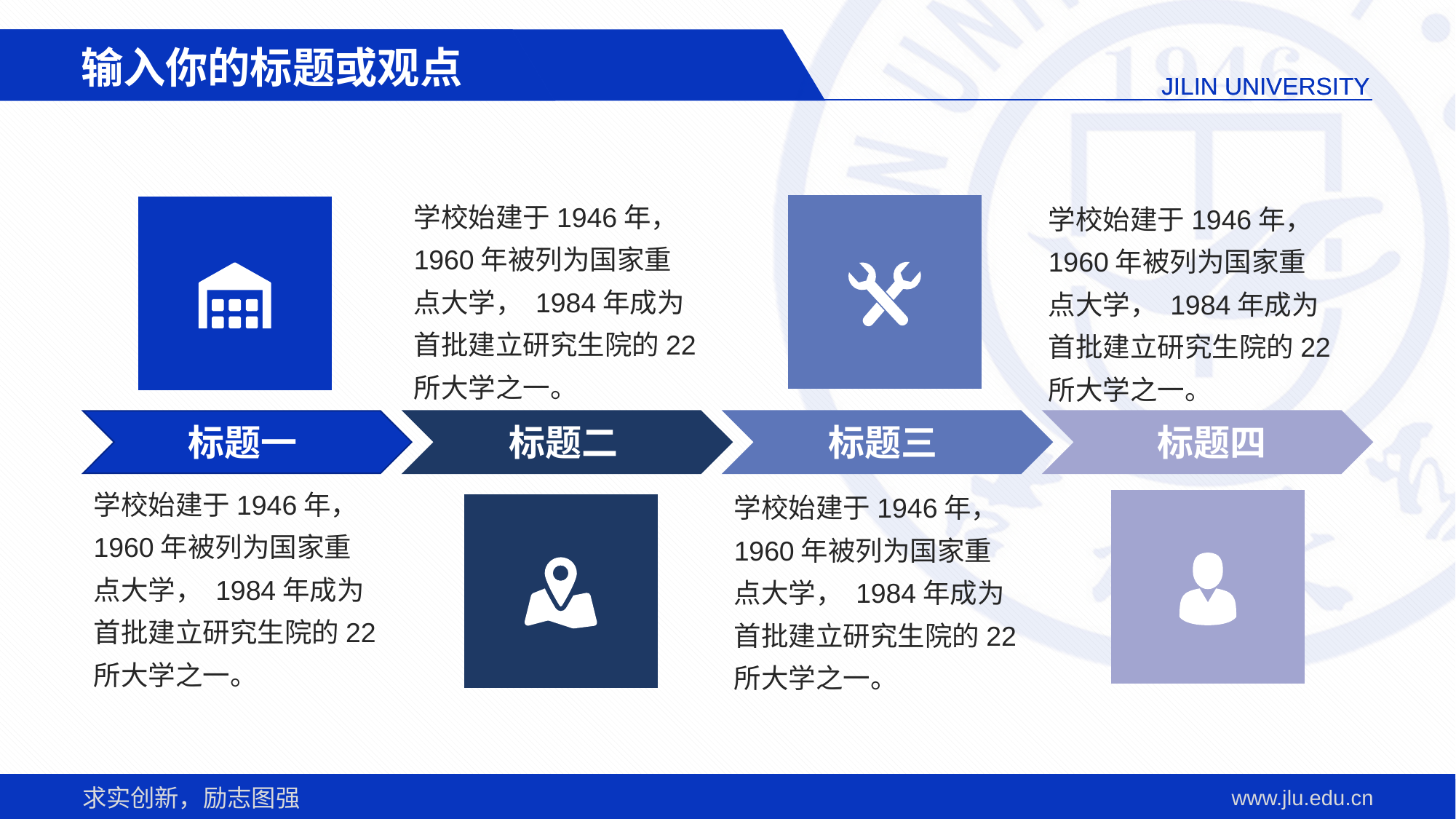

输入你的标题或观点
学校始建于1946年，1960年被列为国家重点大学， 1984年成为首批建立研究生院的22所大学之一。
学校始建于1946年，1960年被列为国家重点大学， 1984年成为首批建立研究生院的22所大学之一。

标题一
标题二
标题三
标题四
学校始建于1946年，1960年被列为国家重点大学， 1984年成为首批建立研究生院的22所大学之一。

学校始建于1946年，1960年被列为国家重点大学， 1984年成为首批建立研究生院的22所大学之一。